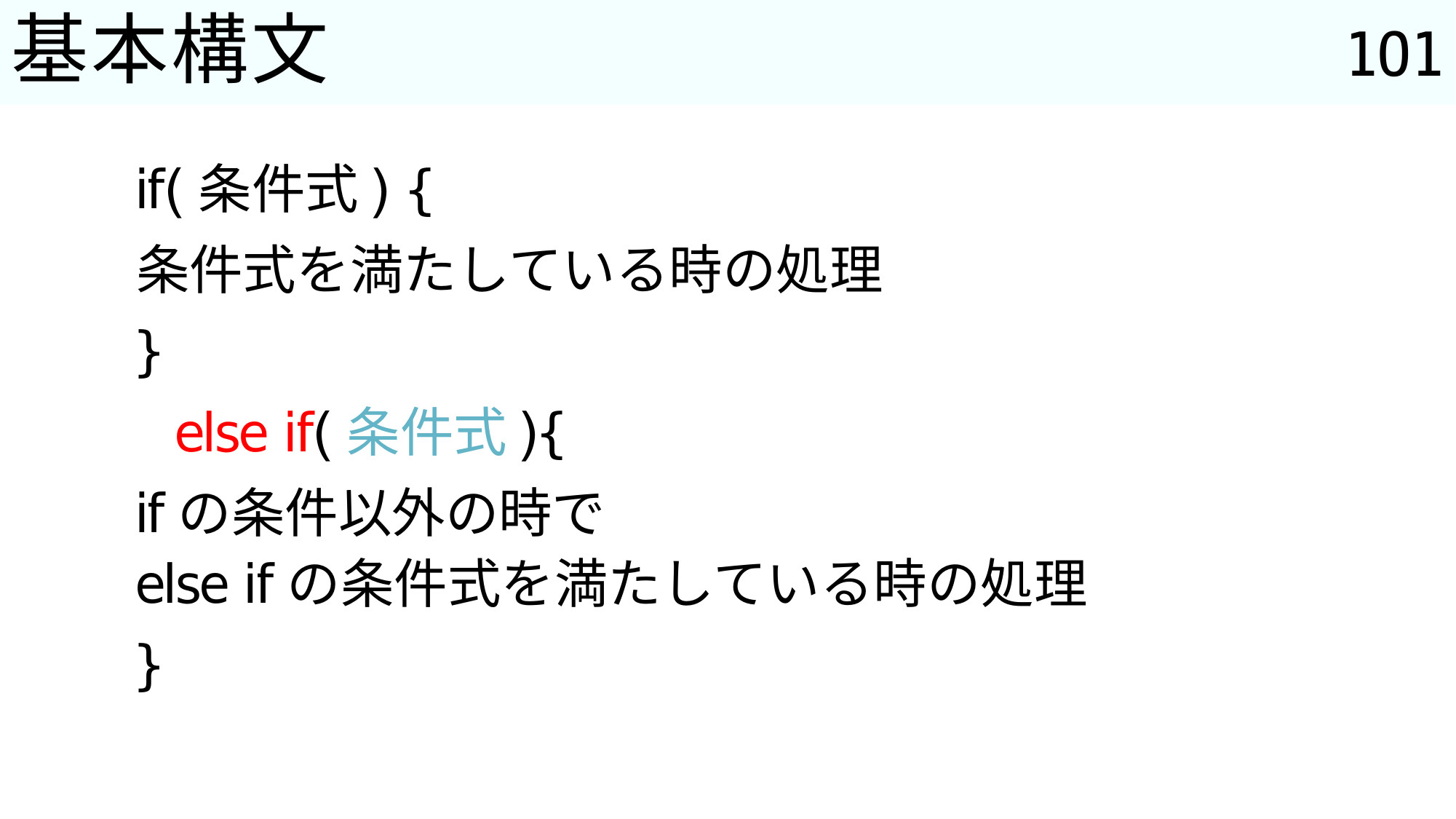

101
# 基本構文
	if(条件式) {
			条件式を満たしている時の処理
	}
　else if(条件式){
			ifの条件以外の時で
		else ifの条件式を満たしている時の処理
	}